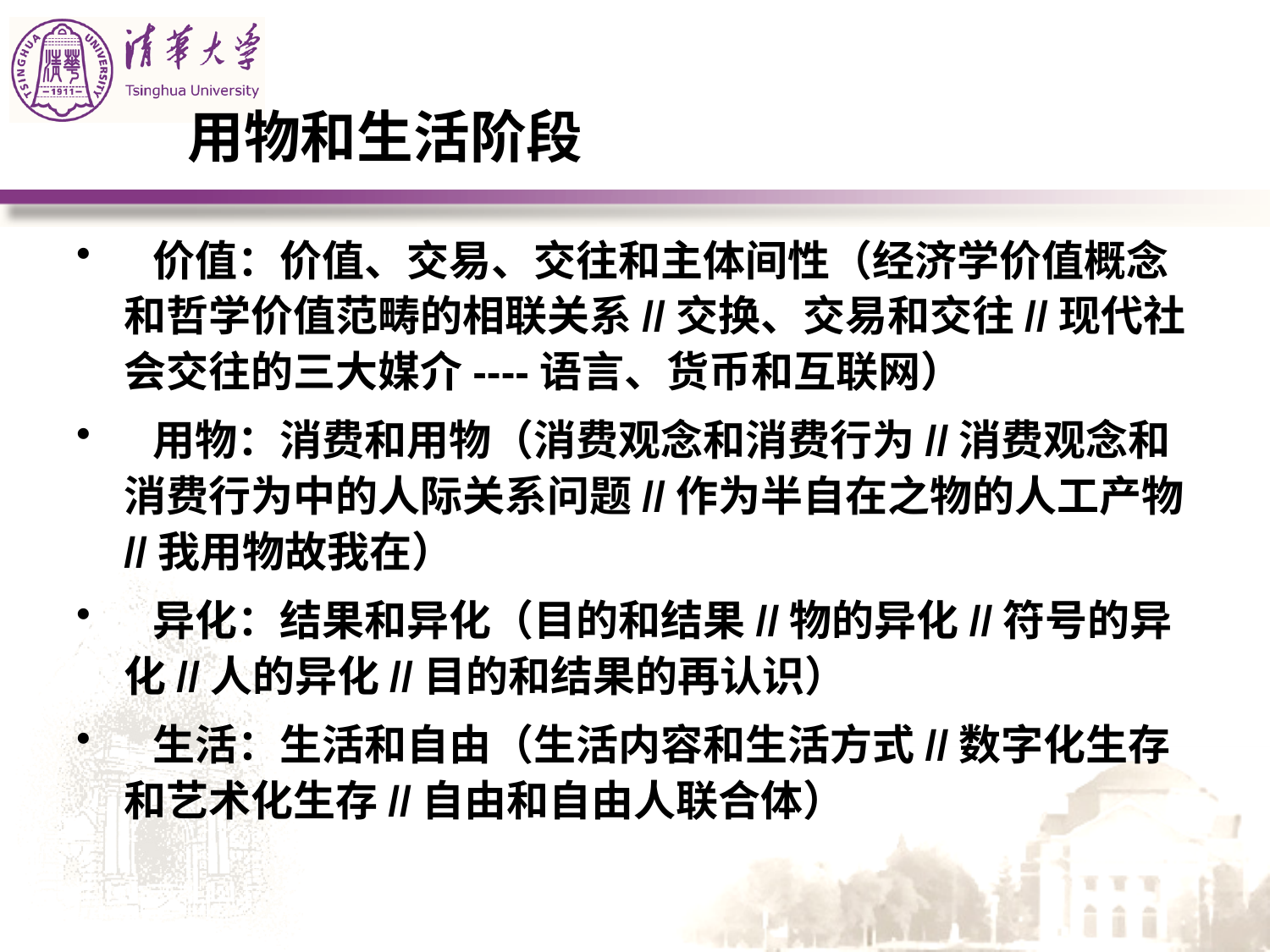

# 用物和生活阶段
  价值：价值、交易、交往和主体间性（经济学价值概念和哲学价值范畴的相联关系//交换、交易和交往//现代社会交往的三大媒介----语言、货币和互联网）
  用物：消费和用物（消费观念和消费行为//消费观念和消费行为中的人际关系问题//作为半自在之物的人工产物//我用物故我在）
  异化：结果和异化（目的和结果//物的异化//符号的异化//人的异化//目的和结果的再认识）
  生活：生活和自由（生活内容和生活方式//数字化生存和艺术化生存//自由和自由人联合体）